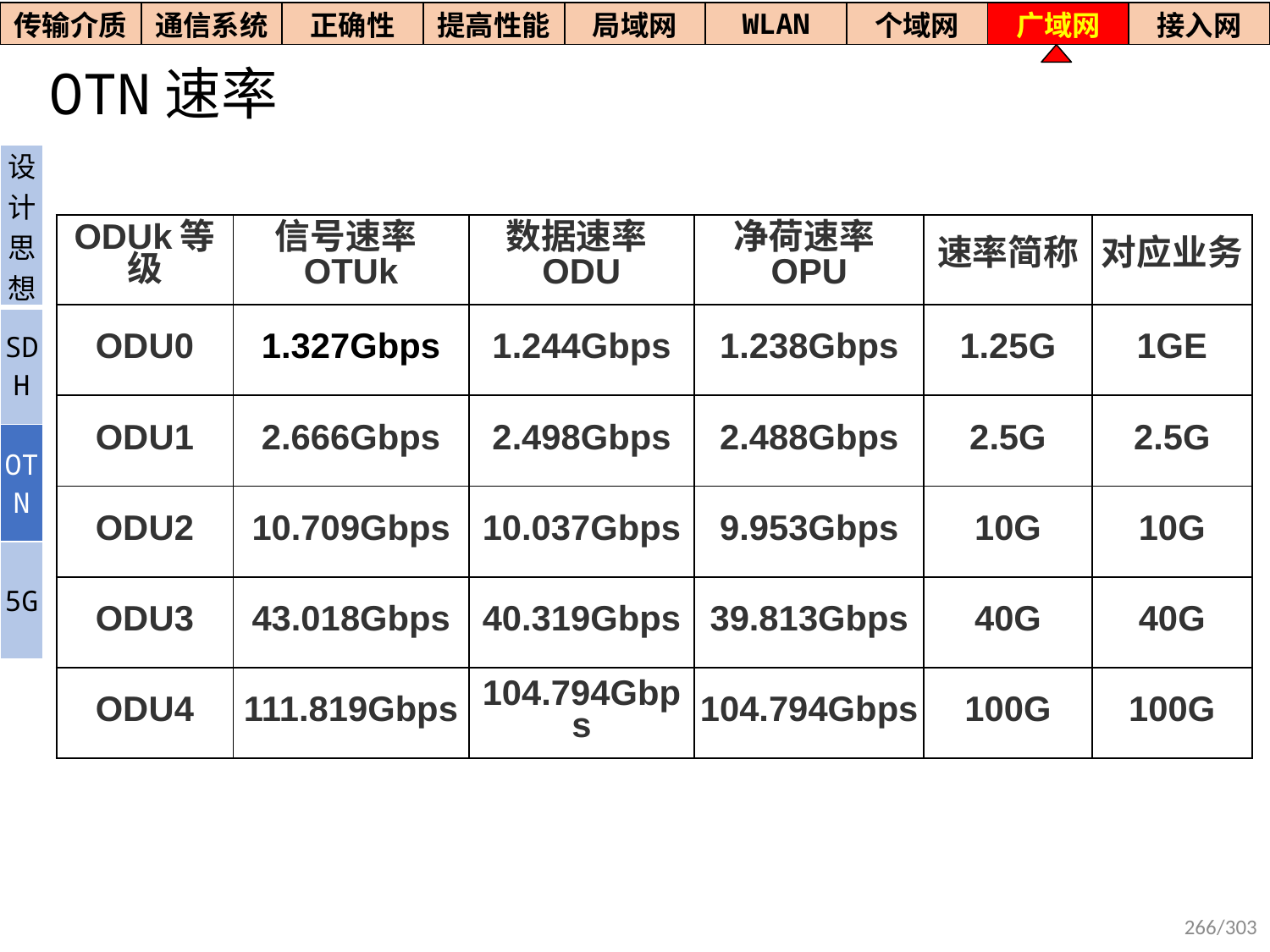

| 传输介质 | 通信系统 | 正确性 | 提高性能 | 局域网 | WLAN | 个域网 | 广域网 | 接入网 |
| --- | --- | --- | --- | --- | --- | --- | --- | --- |

# OTN速率

| 设计思想 |
| --- |
| SDH |
| OTN |
| 5G |
| ODUk等级 | 信号速率OTUk | 数据速率ODU | 净荷速率OPU | 速率简称 | 对应业务 |
| --- | --- | --- | --- | --- | --- |
| ODU0 | 1.327Gbps | 1.244Gbps | 1.238Gbps | 1.25G | 1GE |
| ODU1 | 2.666Gbps | 2.498Gbps | 2.488Gbps | 2.5G | 2.5G |
| ODU2 | 10.709Gbps | 10.037Gbps | 9.953Gbps | 10G | 10G |
| ODU3 | 43.018Gbps | 40.319Gbps | 39.813Gbps | 40G | 40G |
| ODU4 | 111.819Gbps | 104.794Gbps | 104.794Gbps | 100G | 100G |
266/303